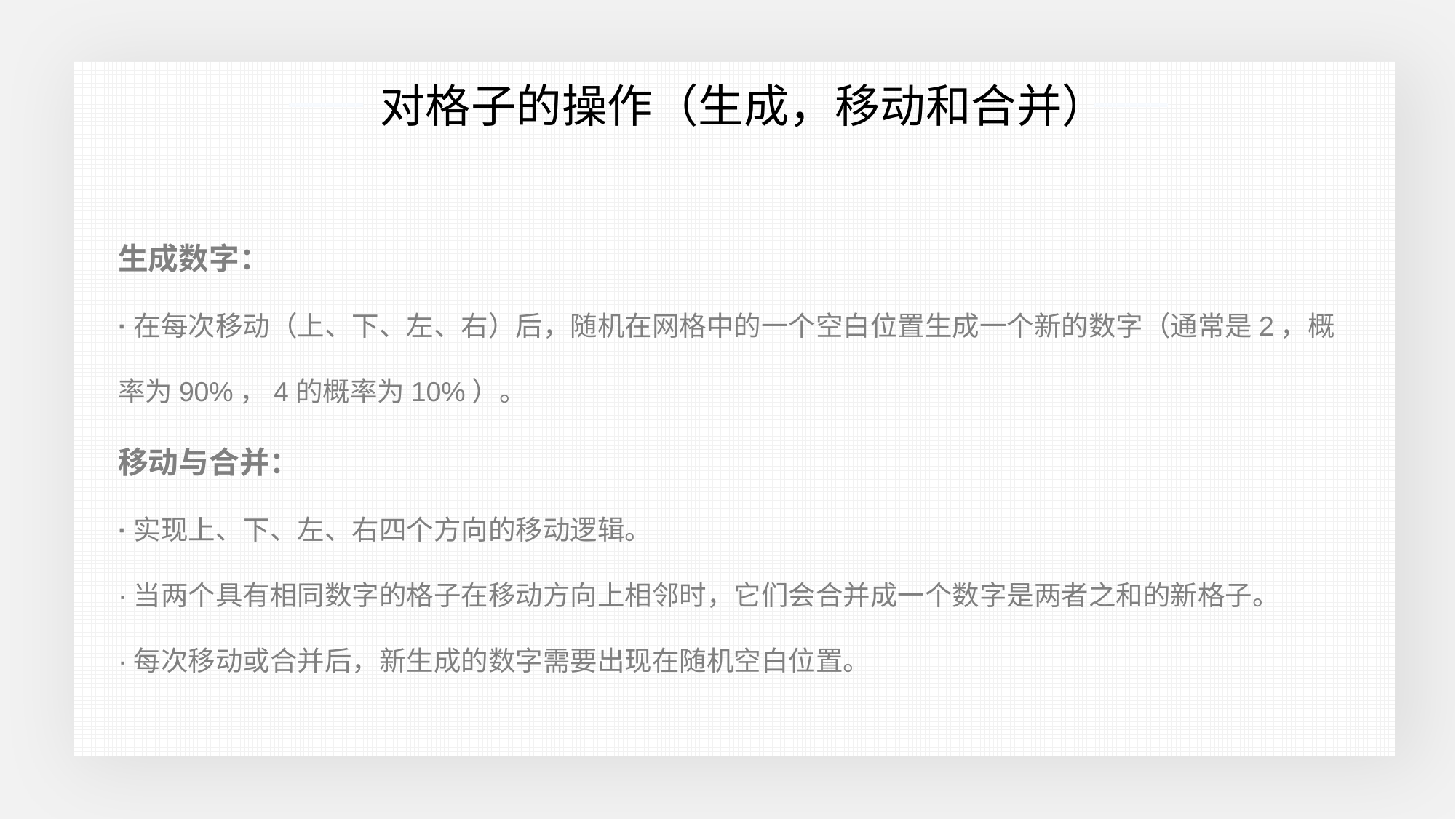

对格子的操作（生成，移动和合并）
生成数字：
·在每次移动（上、下、左、右）后，随机在网格中的一个空白位置生成一个新的数字（通常是2，概率为90%，4的概率为10%）。
移动与合并：
·实现上、下、左、右四个方向的移动逻辑。
·当两个具有相同数字的格子在移动方向上相邻时，它们会合并成一个数字是两者之和的新格子。
·每次移动或合并后，新生成的数字需要出现在随机空白位置。